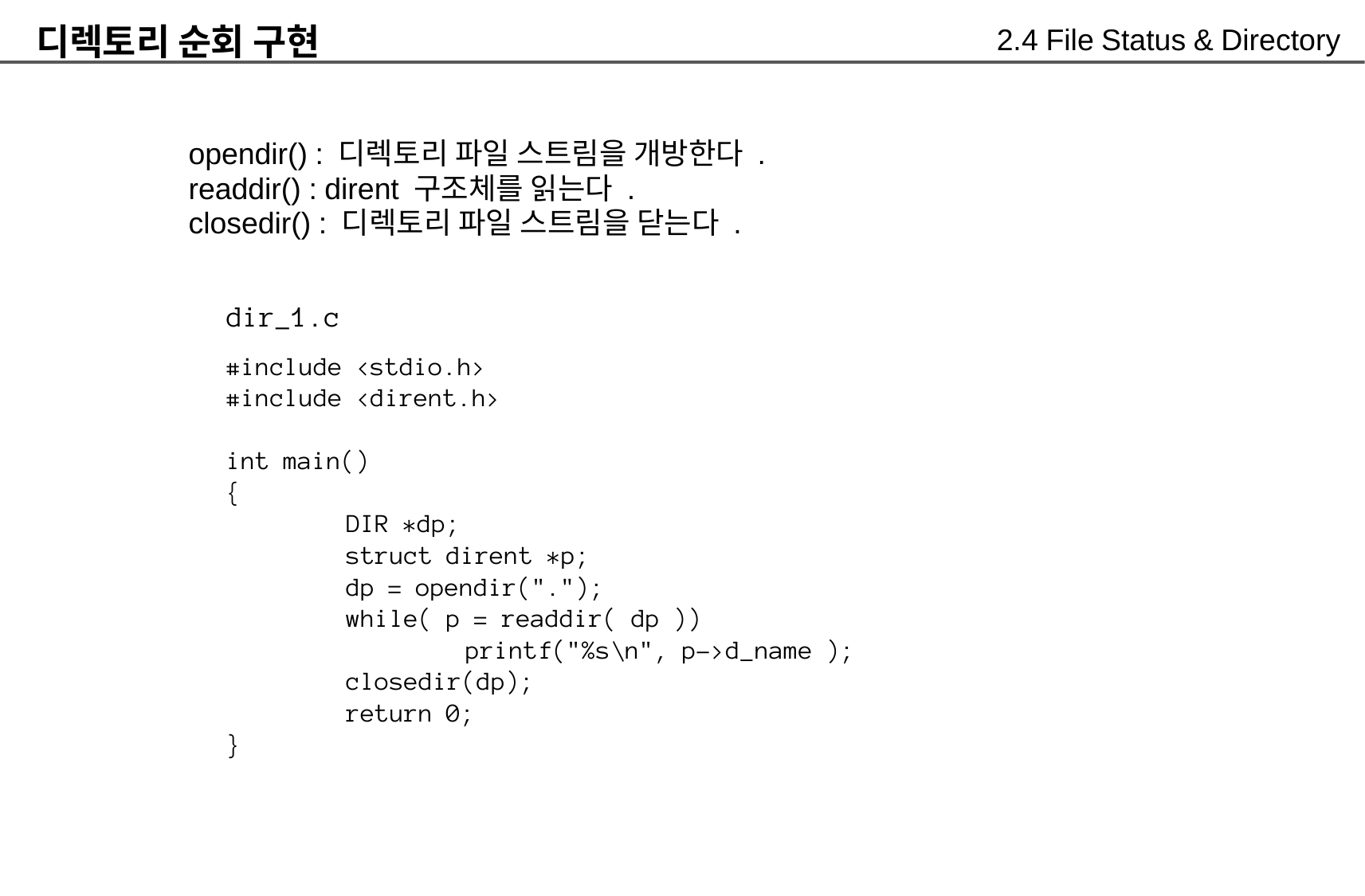

디렉토리 순회 구현

	opendir() : 디렉토리 파일 스트림을 개방한다 .
	readdir() : dirent 구조체를 읽는다 .
	closedir() : 디렉토리 파일 스트림을 닫는다 .

		dir_1.c

		#include  <stdio.h>
		#include  <dirent.h>

		int  main()
		{
			DIR  *dp;
			struct  dirent  *p;
			dp  =  opendir(".");
			while(  p  =  readdir(  dp  ))
				printf("%s\n",  p->d_name  );
			closedir(dp);
			return  0;
		}
2.4 File Status & Directory